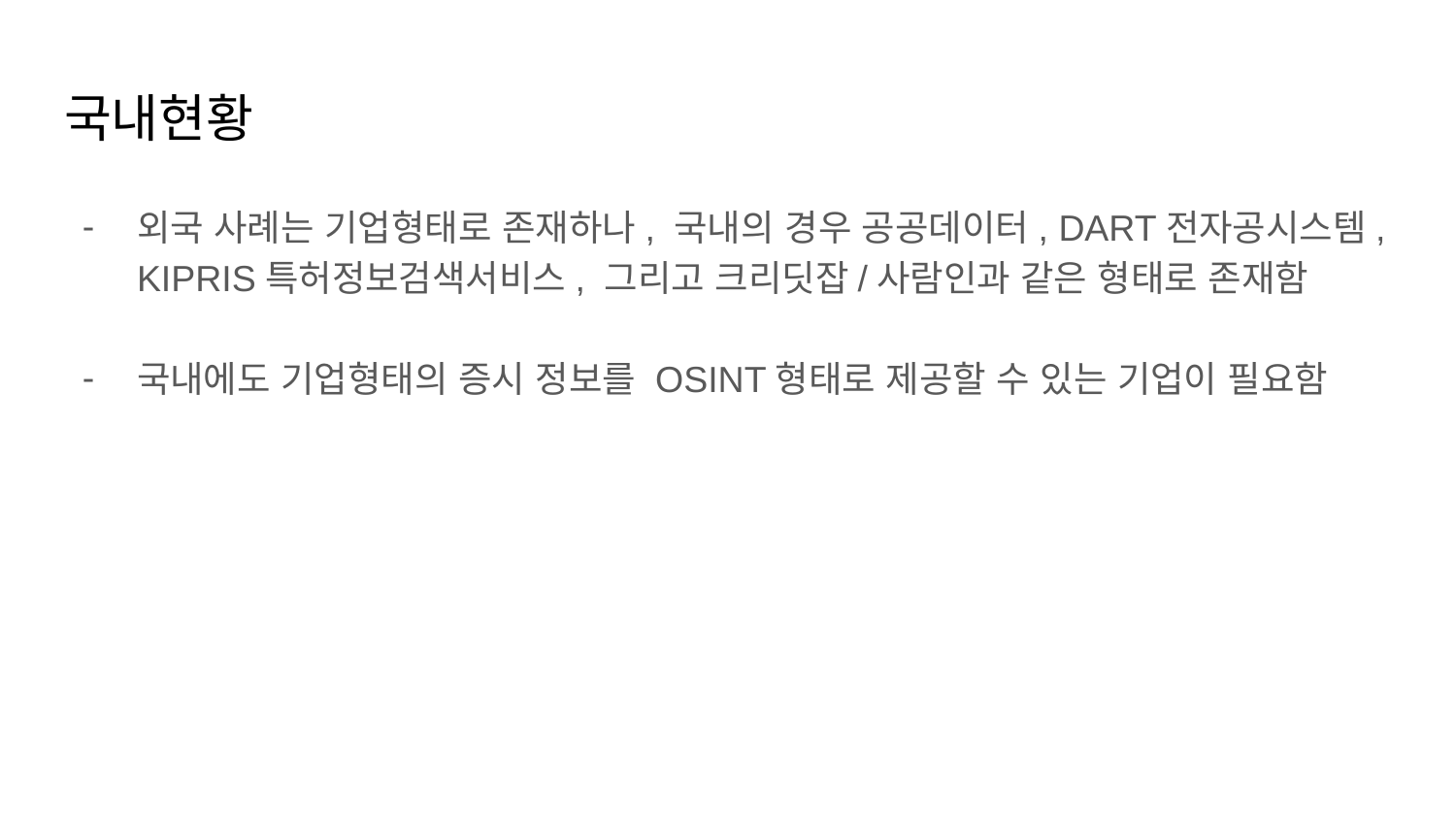

# 국내현황
외국 사례는 기업형태로 존재하나, 국내의 경우 공공데이터, DART전자공시스템, KIPRIS특허정보검색서비스, 그리고 크리딧잡/사람인과 같은 형태로 존재함

국내에도 기업형태의 증시 정보를 OSINT형태로 제공할 수 있는 기업이 필요함